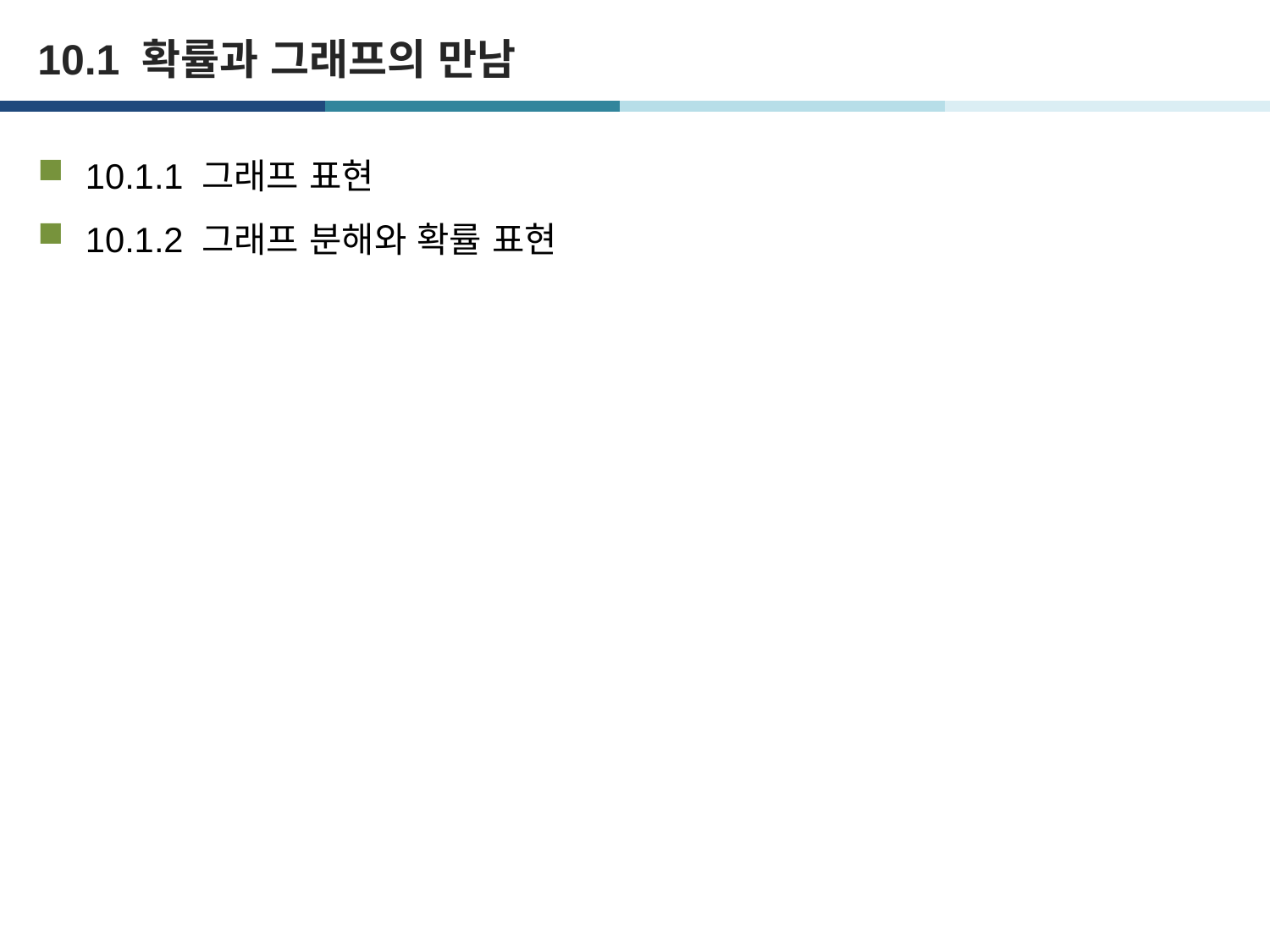

# 10.1 확률과 그래프의 만남
10.1.1 그래프 표현
10.1.2 그래프 분해와 확률 표현